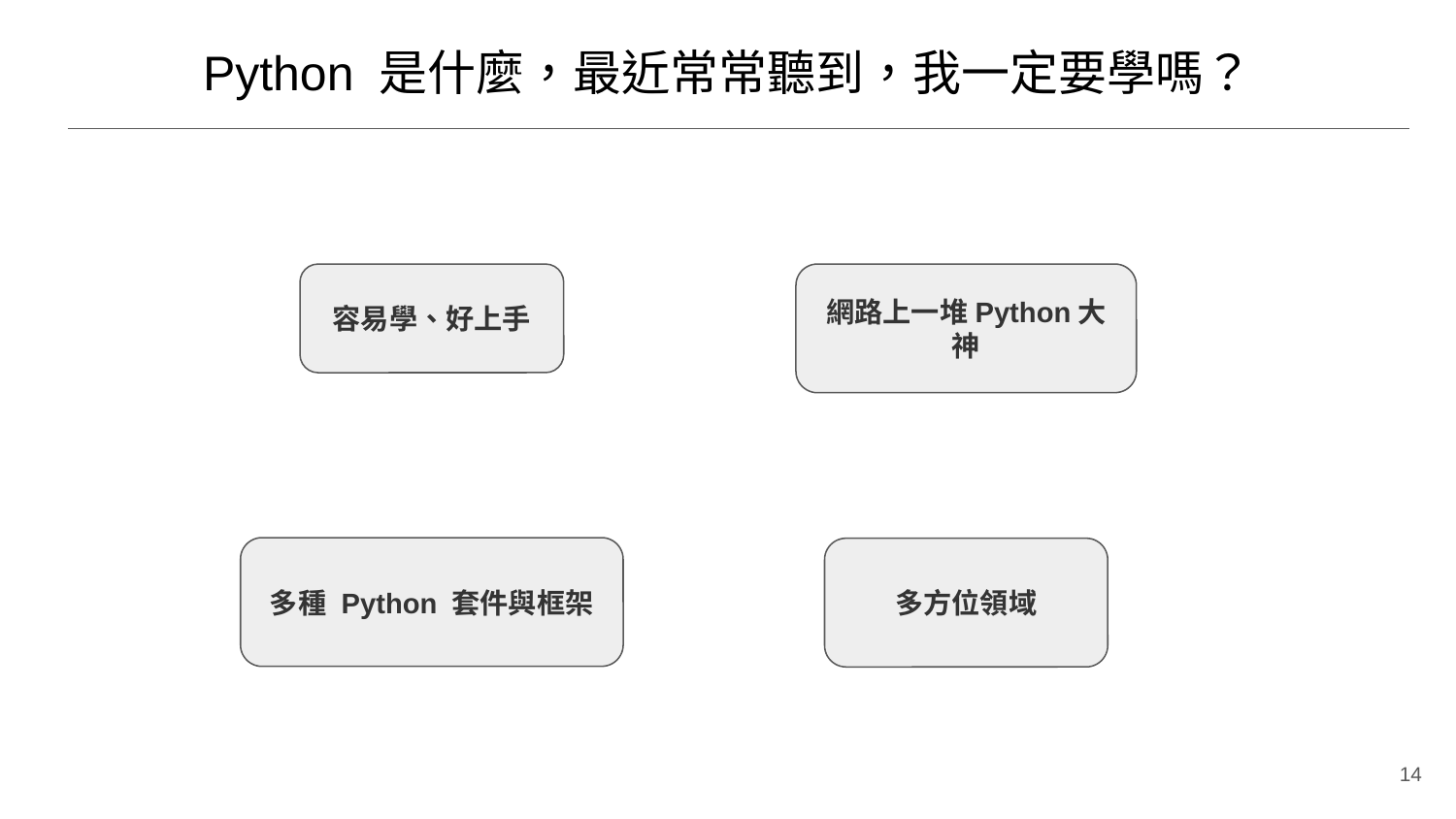

# Python 是什麼，最近常常聽到，我一定要學嗎？
容易學、好上手
網路上一堆Python大神
多種 Python 套件與框架
多方位領域
14